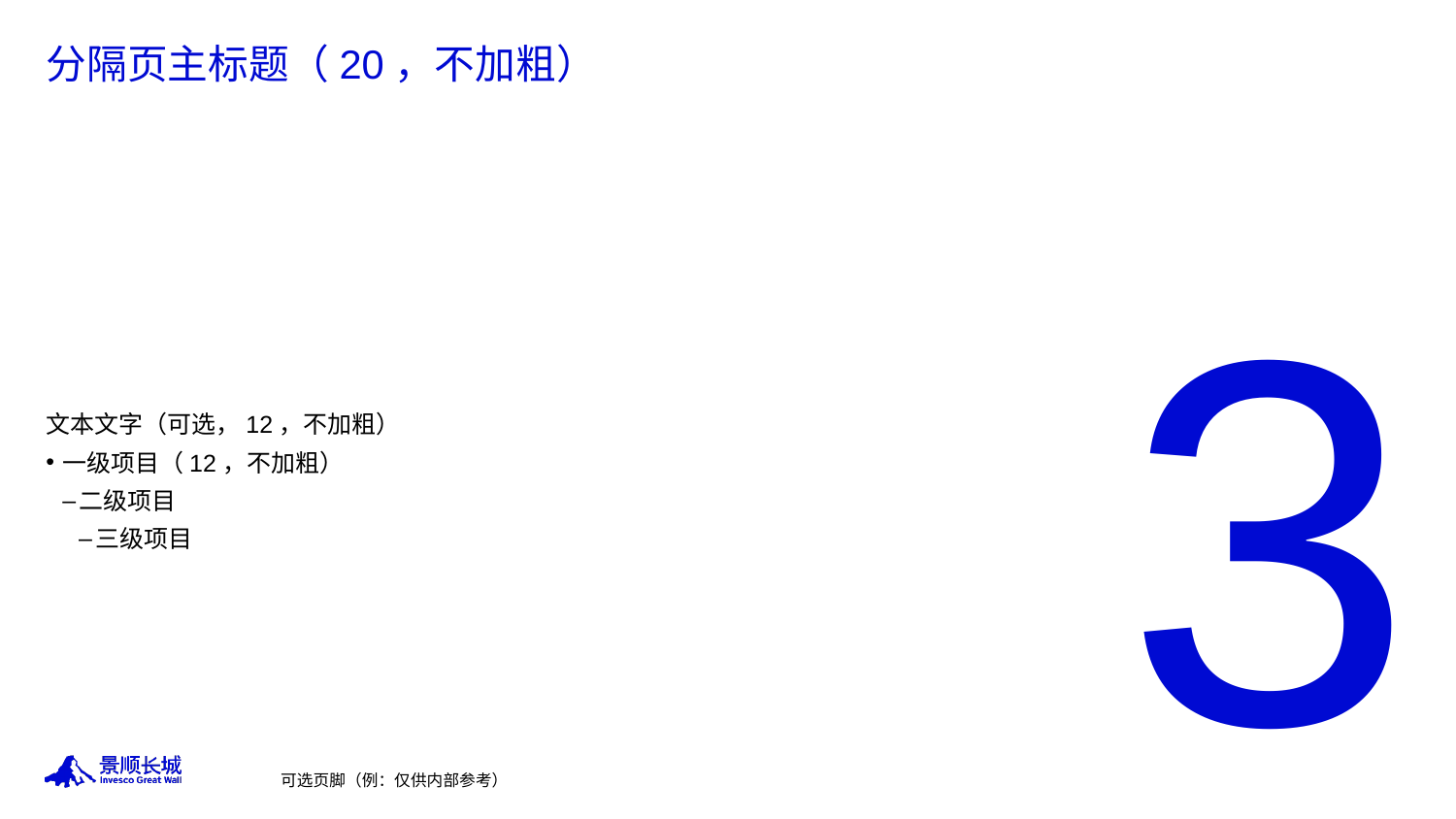

3
5
6
3
8
9
4
7
2
# 分隔页主标题（20，不加粗）
文本文字（可选，12，不加粗）
一级项目（12，不加粗）
二级项目
三级项目

可选页脚（例：仅供内部参考）
38